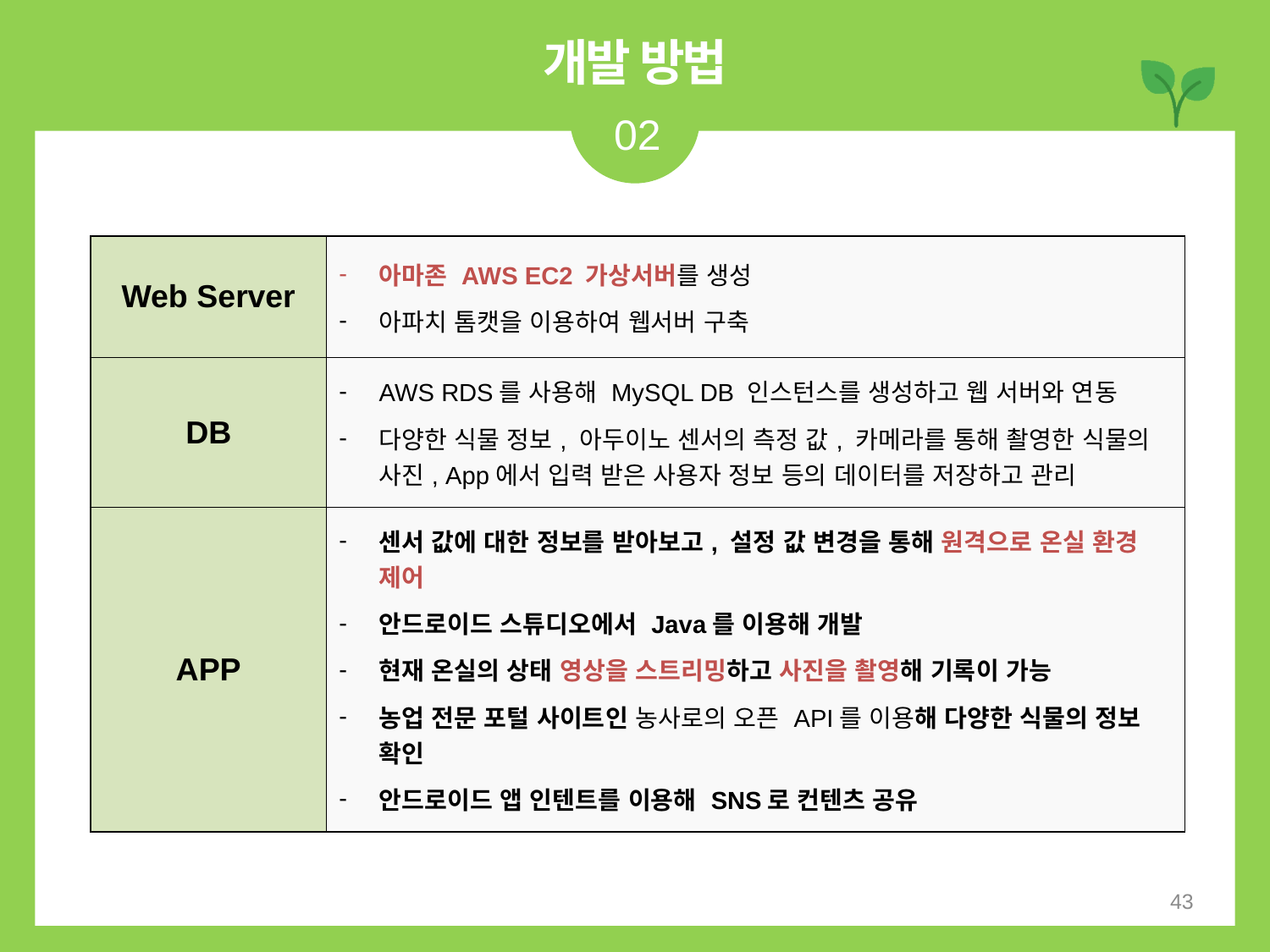

개발 방법

02

| Web Server | 아마존 AWS EC2 가상서버를 생성 아파치 톰캣을 이용하여 웹서버 구축 |
| --- | --- |
| DB | AWS RDS를 사용해 MySQL DB 인스턴스를 생성하고 웹 서버와 연동 다양한 식물 정보, 아두이노 센서의 측정 값, 카메라를 통해 촬영한 식물의 사진, App에서 입력 받은 사용자 정보 등의 데이터를 저장하고 관리 |
| APP | 센서 값에 대한 정보를 받아보고, 설정 값 변경을 통해 원격으로 온실 환경 제어 안드로이드 스튜디오에서 Java를 이용해 개발 현재 온실의 상태 영상을 스트리밍하고 사진을 촬영해 기록이 가능 농업 전문 포털 사이트인 농사로의 오픈 API를 이용해 다양한 식물의 정보 확인 안드로이드 앱 인텐트를 이용해 SNS로 컨텐츠 공유 |
43